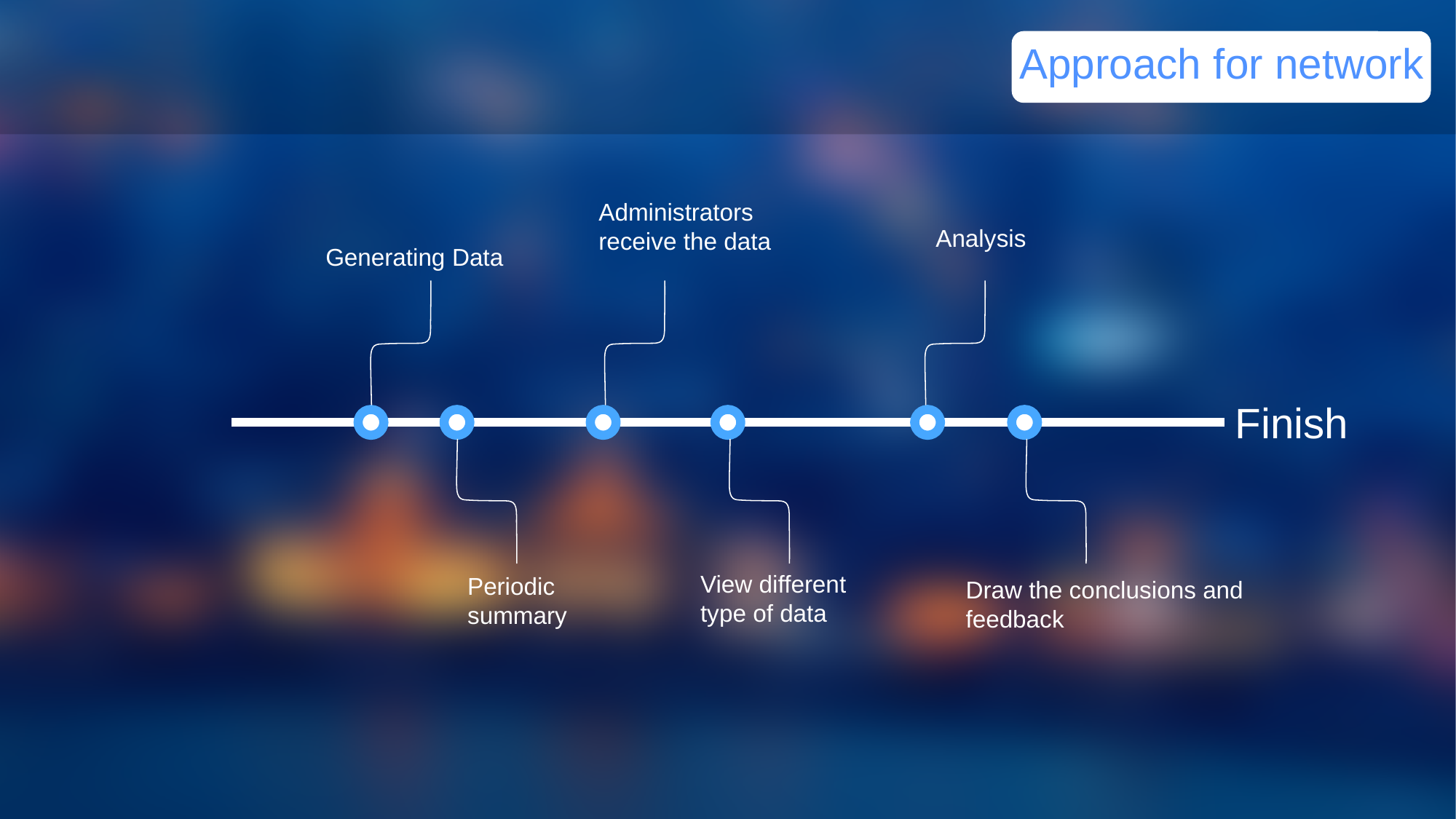

Approach for network

Administrators receive the data

Analysis
Generating Data
1
                     点击添加标题

Finish

View different type of data

Periodic summary

Draw the conclusions and feedback